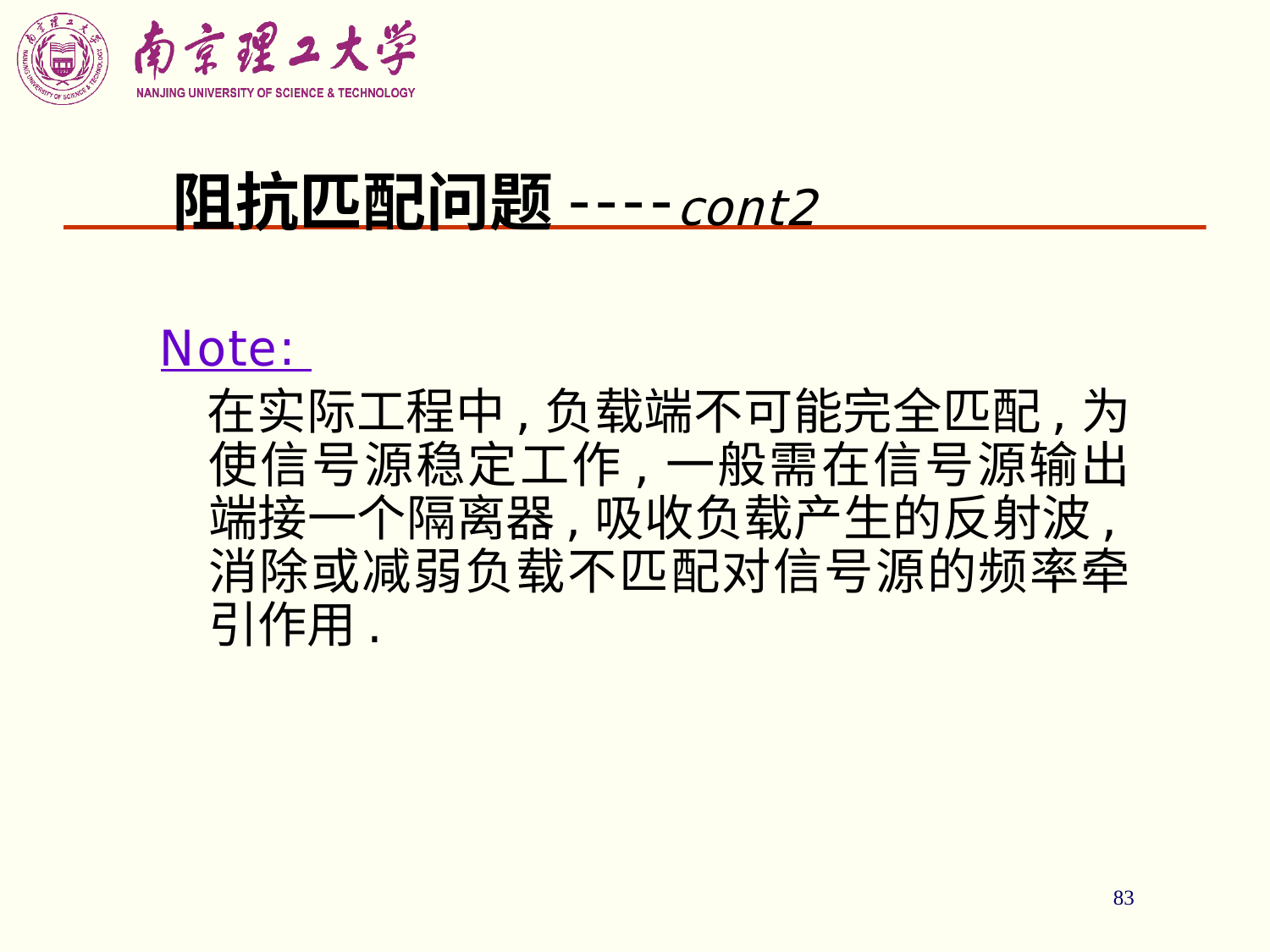

83
阻抗匹配问题----cont2
Note:
   在实际工程中,负载端不可能完全匹配,为使信号源稳定工作,一般需在信号源输出端接一个隔离器,吸收负载产生的反射波,消除或减弱负载不匹配对信号源的频率牵引作用.